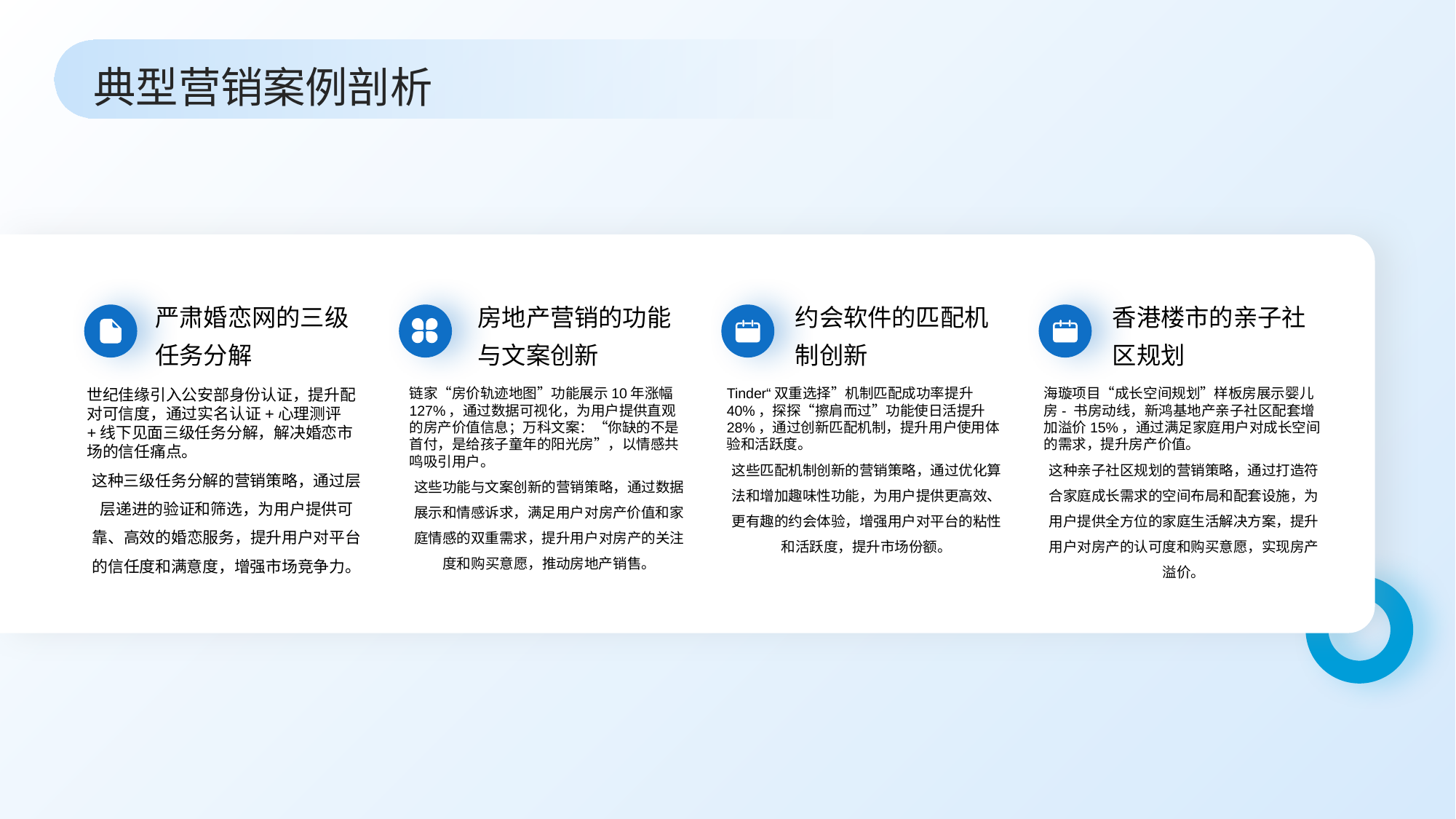

典型营销案例剖析
严肃婚恋网的三级任务分解
房地产营销的功能与文案创新
约会软件的匹配机制创新
香港楼市的亲子社区规划

世纪佳缘引入公安部身份认证，提升配对可信度，通过实名认证+心理测评+线下见面三级任务分解，解决婚恋市场的信任痛点。
这种三级任务分解的营销策略，通过层层递进的验证和筛选，为用户提供可靠、高效的婚恋服务，提升用户对平台的信任度和满意度，增强市场竞争力。
链家“房价轨迹地图”功能展示10年涨幅127%，通过数据可视化，为用户提供直观的房产价值信息；万科文案：“你缺的不是首付，是给孩子童年的阳光房”，以情感共鸣吸引用户。
这些功能与文案创新的营销策略，通过数据展示和情感诉求，满足用户对房产价值和家庭情感的双重需求，提升用户对房产的关注度和购买意愿，推动房地产销售。
Tinder“双重选择”机制匹配成功率提升40%，探探“擦肩而过”功能使日活提升28%，通过创新匹配机制，提升用户使用体验和活跃度。
这些匹配机制创新的营销策略，通过优化算法和增加趣味性功能，为用户提供更高效、更有趣的约会体验，增强用户对平台的粘性和活跃度，提升市场份额。
海璇项目“成长空间规划”样板房展示婴儿房- 书房动线，新鸿基地产亲子社区配套增加溢价15%，通过满足家庭用户对成长空间的需求，提升房产价值。
这种亲子社区规划的营销策略，通过打造符合家庭成长需求的空间布局和配套设施，为用户提供全方位的家庭生活解决方案，提升用户对房产的认可度和购买意愿，实现房产溢价。